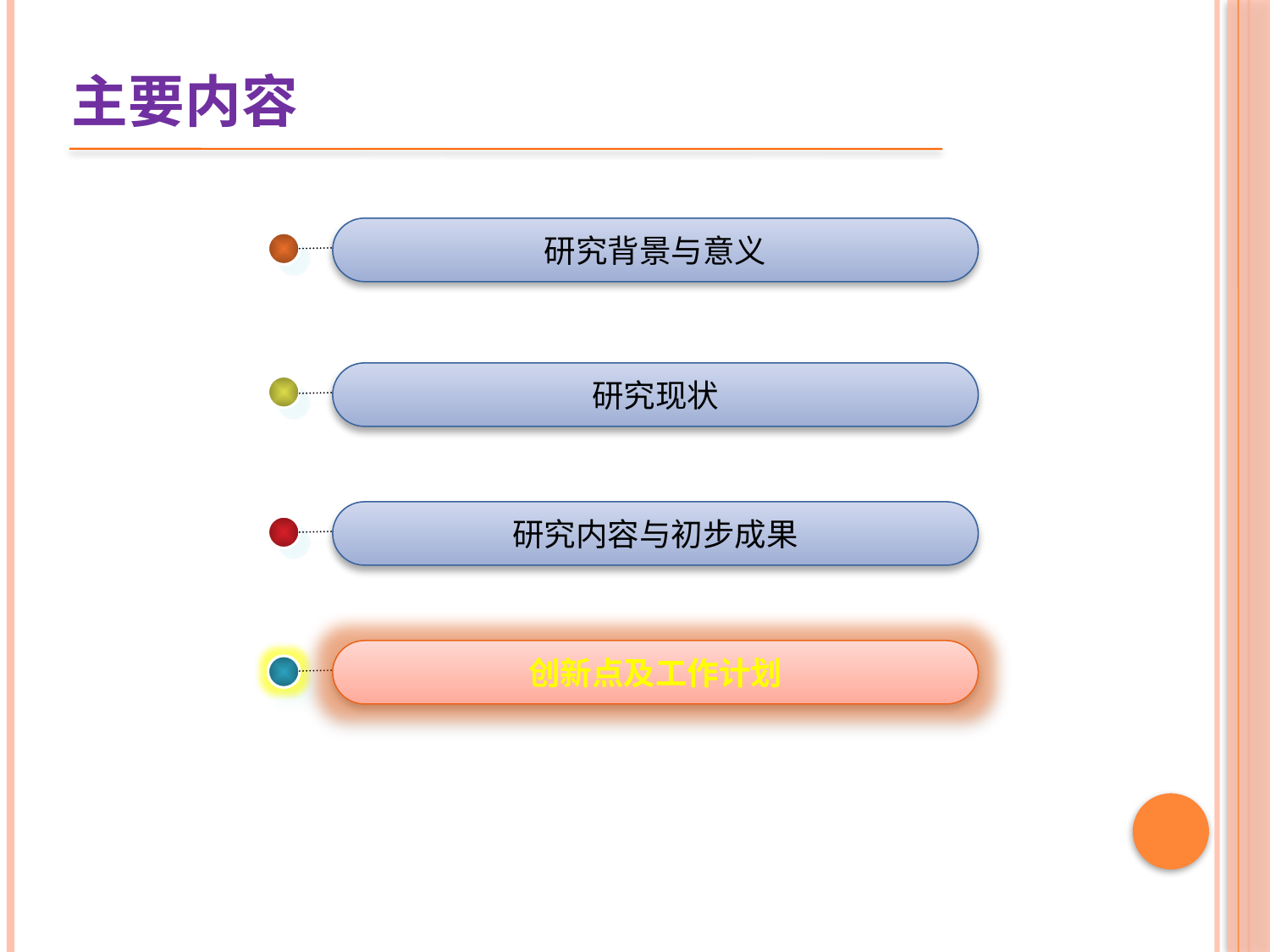

主要内容
研究背景与意义

研究现状

研究内容与初步成果

创新点及工作计划